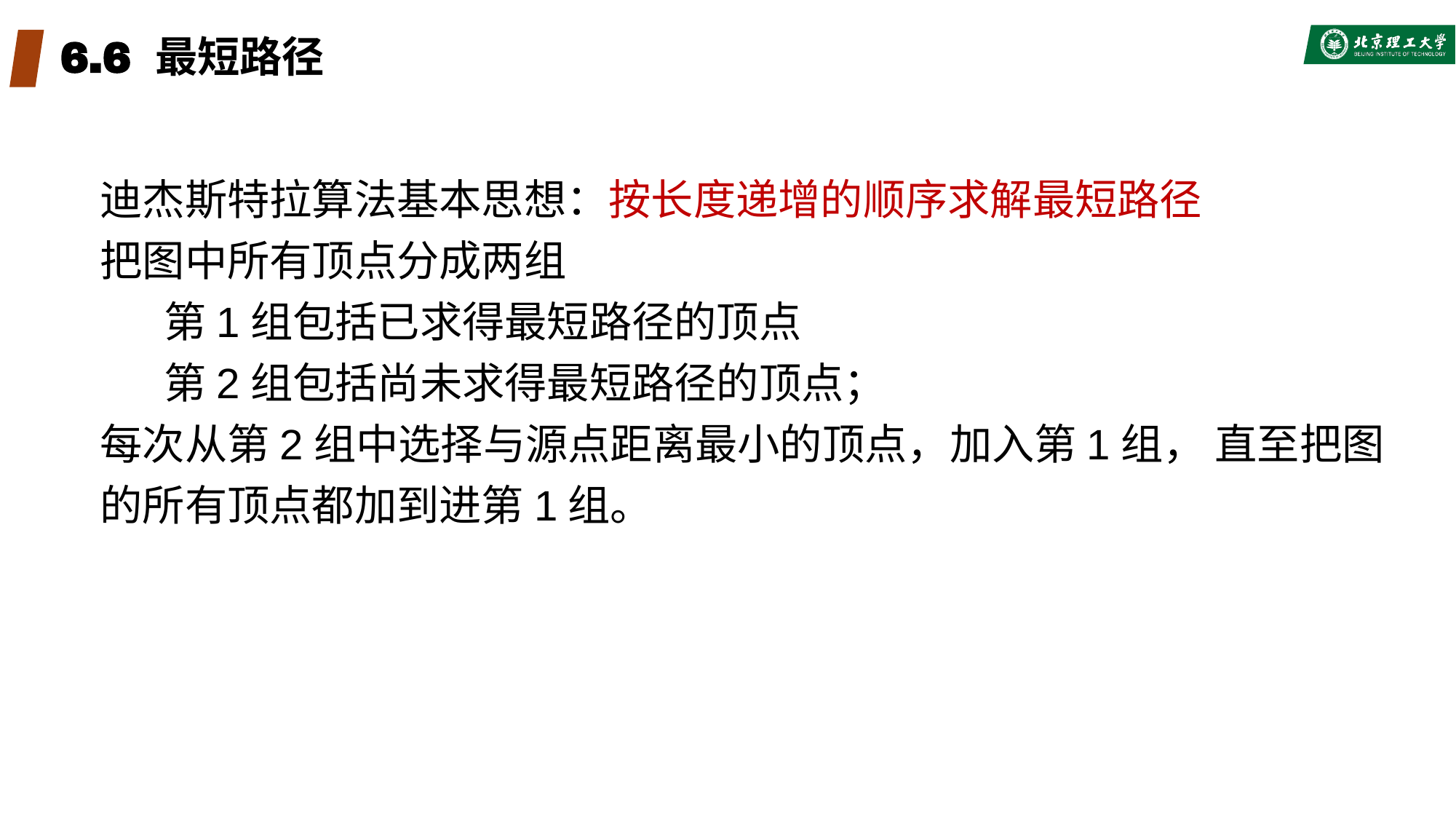

# 6.6 最短路径
迪杰斯特拉算法基本思想：按长度递增的顺序求解最短路径
把图中所有顶点分成两组
第1组包括已求得最短路径的顶点
第2组包括尚未求得最短路径的顶点；
每次从第2组中选择与源点距离最小的顶点，加入第1组， 直至把图的所有顶点都加到进第1组。